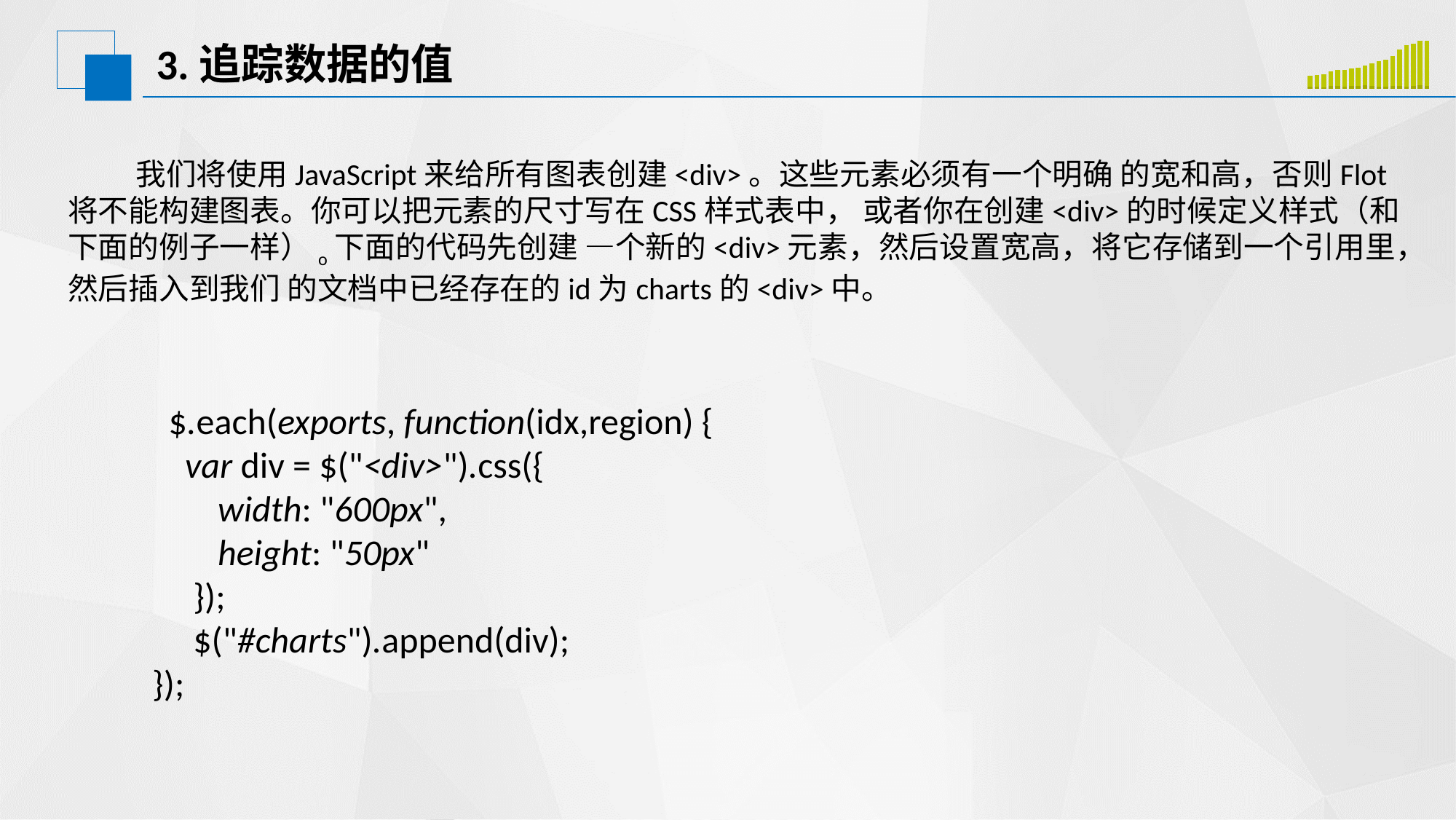

# 3.追踪数据的值

### Chart

| Category | 系列 1 | 系列 2 |
|---|---|---|
| 类别 1 | 0.3 | 1.6 |
| 类别 2 | 0.3 | 1.7 |
| 类别 3 | 0.2 | 1.9 |
| 类别 4 | 0.4 | 2.1 |
| 类别 5 | 0.4 | 2.3 |
| 类别 6 | 0.3 | 2.4 |
| 类别 7 | 0.4 | 2.5 |
| 类别 8 | 0.4 | 2.6 |
| 类别 9 | 0.5 | 2.8 |
| 类别 10 | 0.4 | 3.2 |
| 类别 11 | 0.3 | 3.6 |
| 类别 12 | 0.3 | 3.8 |
| 类别 13 | 0.4 | 4.3 |
| 类别 14 | 0.4 | 5.2 |
| 类别 15 | 0.3 | 5.9 |
| 类别 16 | 0.4 | 6.0 |
| 类别 17 | 0.5 | 6.3 |
| 类别 18 | 0.4 | 6.4 |
         我们将使用JavaScript来给所有图表创建<div>。这些元素必须有一个明确 的宽和高，否则Flot将不能构建图表。你可以把元素的尺寸写在CSS样式表中， 或者你在创建<div>的时候定义样式（和下面的例子一样）o下面的代码先创建 —个新的<div>元素，然后设置宽高，将它存储到一个引用里，然后插入到我们 的文档中已经存在的id为charts的<div>中。

  $.each(exports, function(idx,region) {
    var div = $("<div>").css({
        width: "600px",
        height: "50px"
     });
     $("#charts").append(div);
});